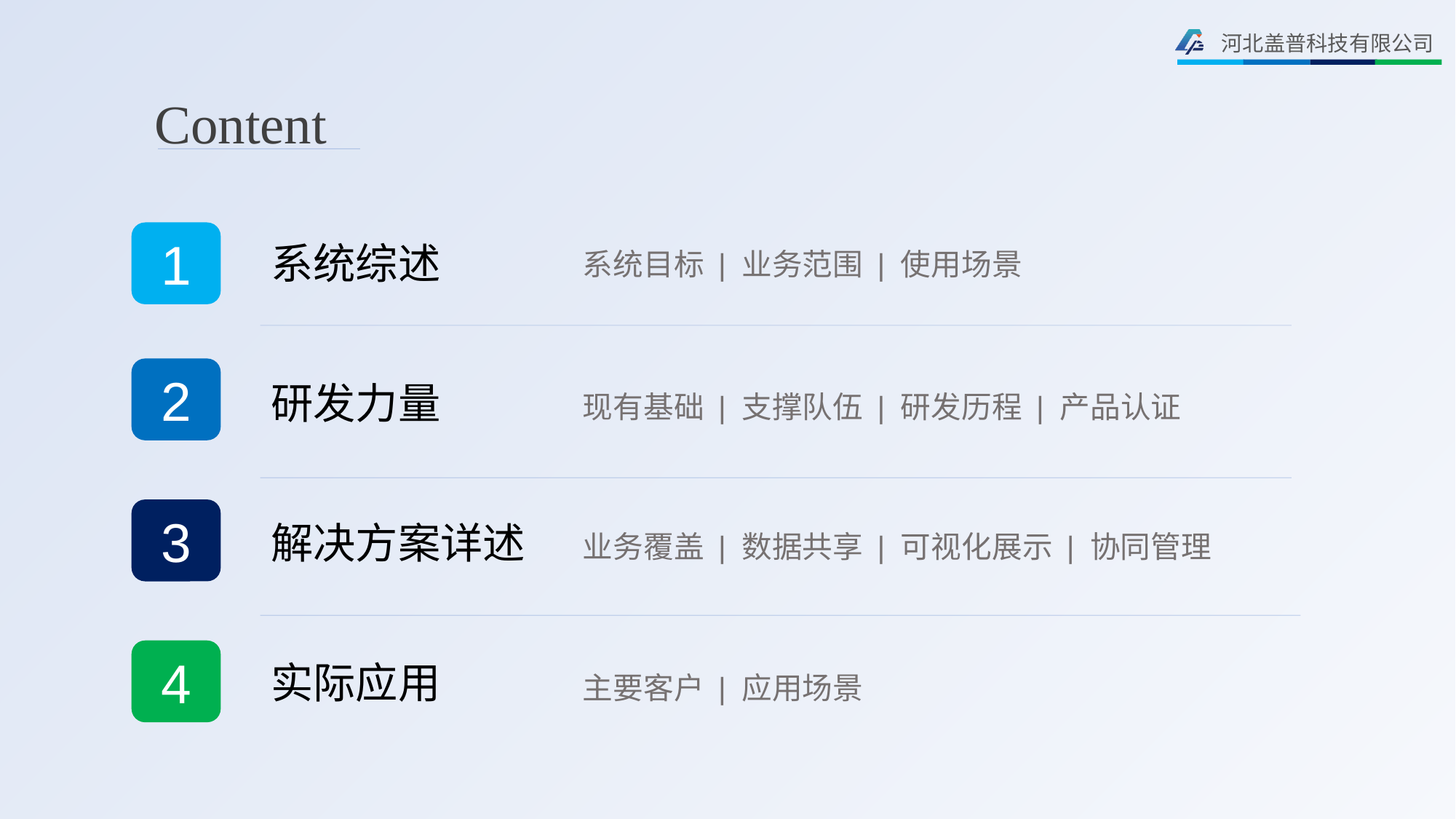

Content
1
系统综述
系统目标 | 业务范围 | 使用场景
2
研发力量
现有基础 | 支撑队伍 | 研发历程 | 产品认证

3
解决方案详述
业务覆盖 | 数据共享 | 可视化展示 | 协同管理
4
实际应用
主要客户 | 应用场景